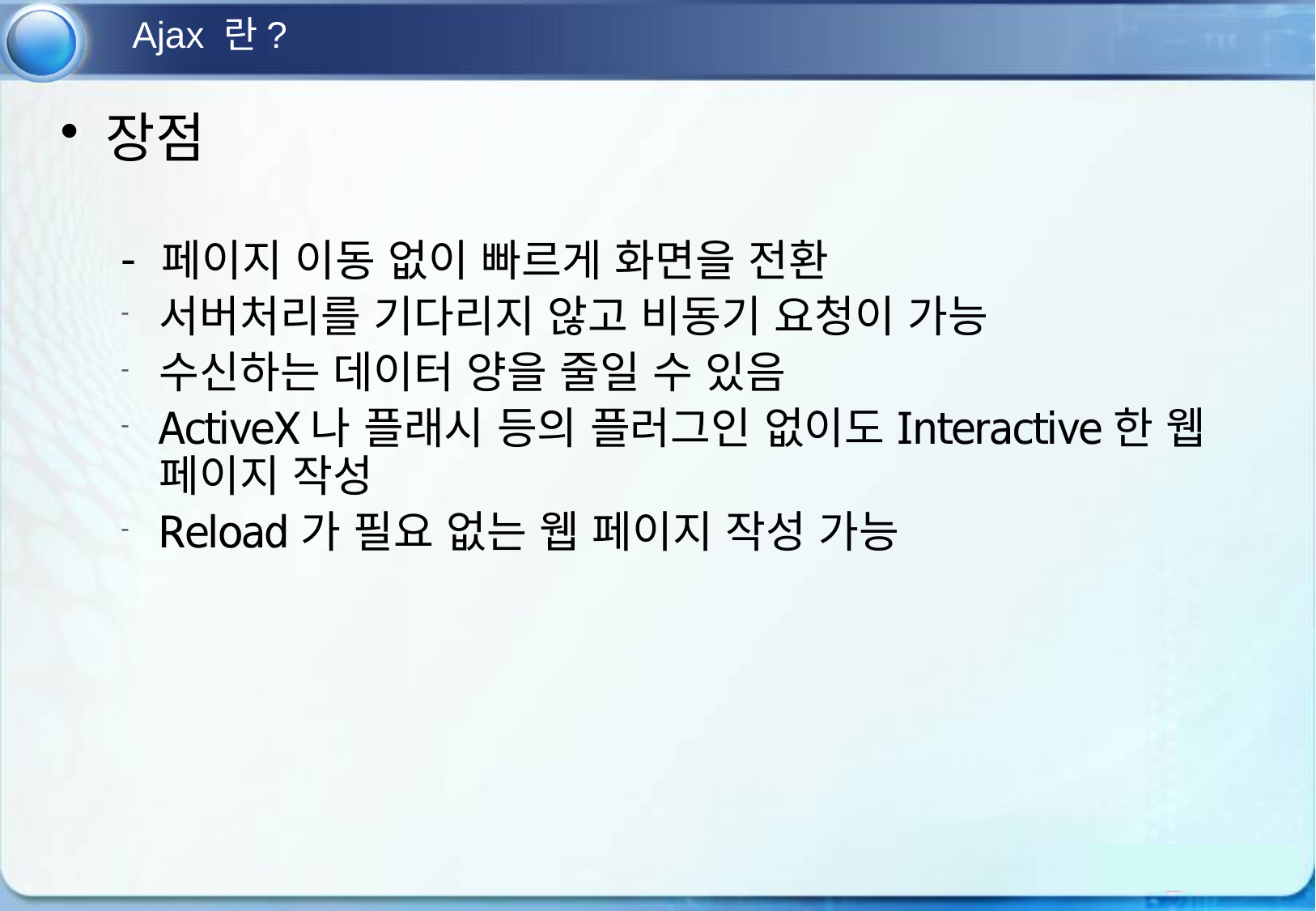

Ajax 란?
장점

- 페이지 이동 없이 빠르게 화면을 전환
서버처리를 기다리지 않고 비동기 요청이 가능
수신하는 데이터 양을 줄일 수 있음
ActiveX나 플래시 등의 플러그인 없이도Interactive한 웹 페이지 작성
Reload가 필요 없는 웹 페이지 작성 가능